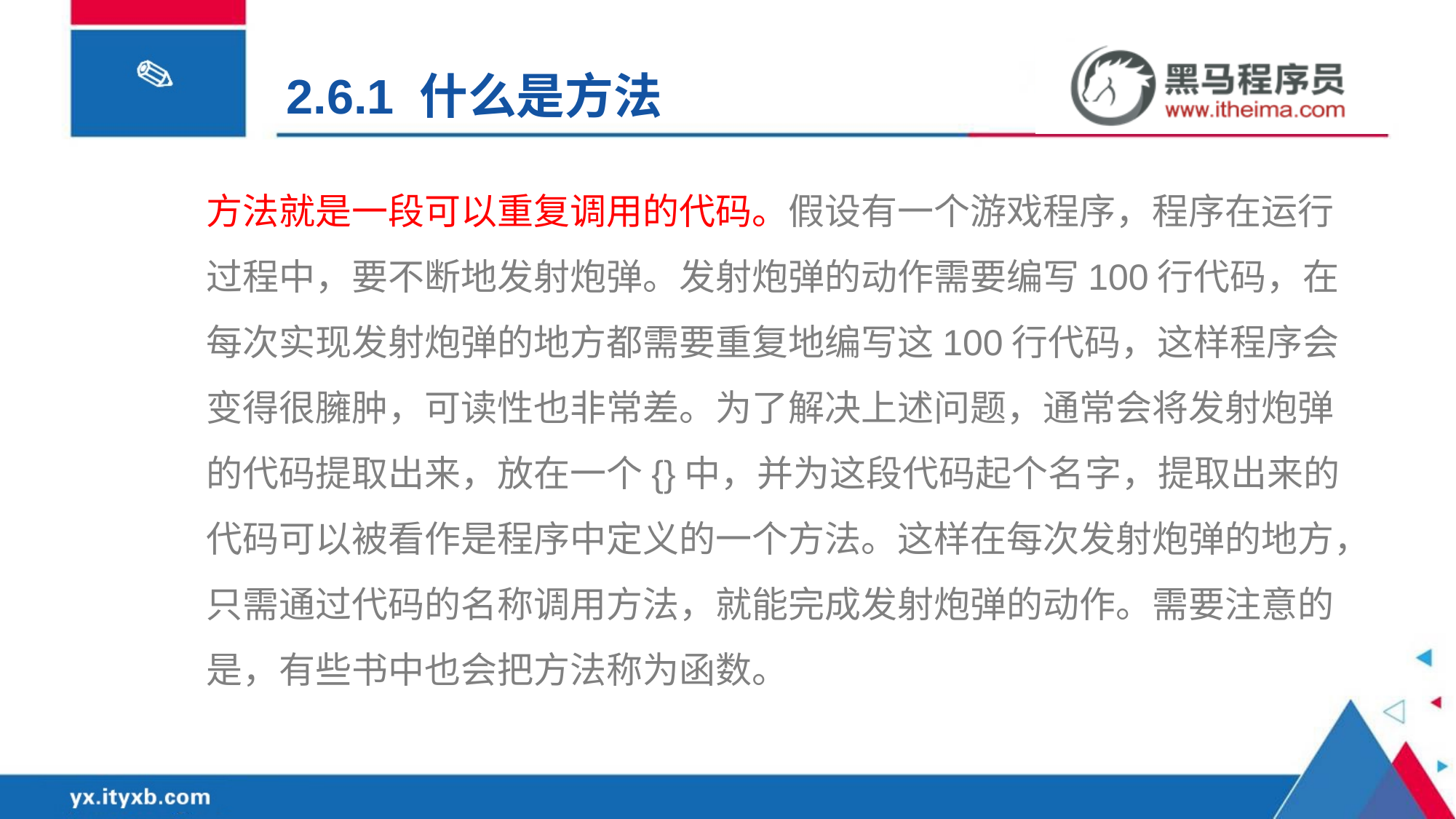

2.6.1 什么是方法

方法就是一段可以重复调用的代码。假设有一个游戏程序，程序在运行过程中，要不断地发射炮弹。发射炮弹的动作需要编写100行代码，在每次实现发射炮弹的地方都需要重复地编写这100行代码，这样程序会变得很臃肿，可读性也非常差。为了解决上述问题，通常会将发射炮弹的代码提取出来，放在一个{}中，并为这段代码起个名字，提取出来的代码可以被看作是程序中定义的一个方法。这样在每次发射炮弹的地方，只需通过代码的名称调用方法，就能完成发射炮弹的动作。需要注意的是，有些书中也会把方法称为函数。